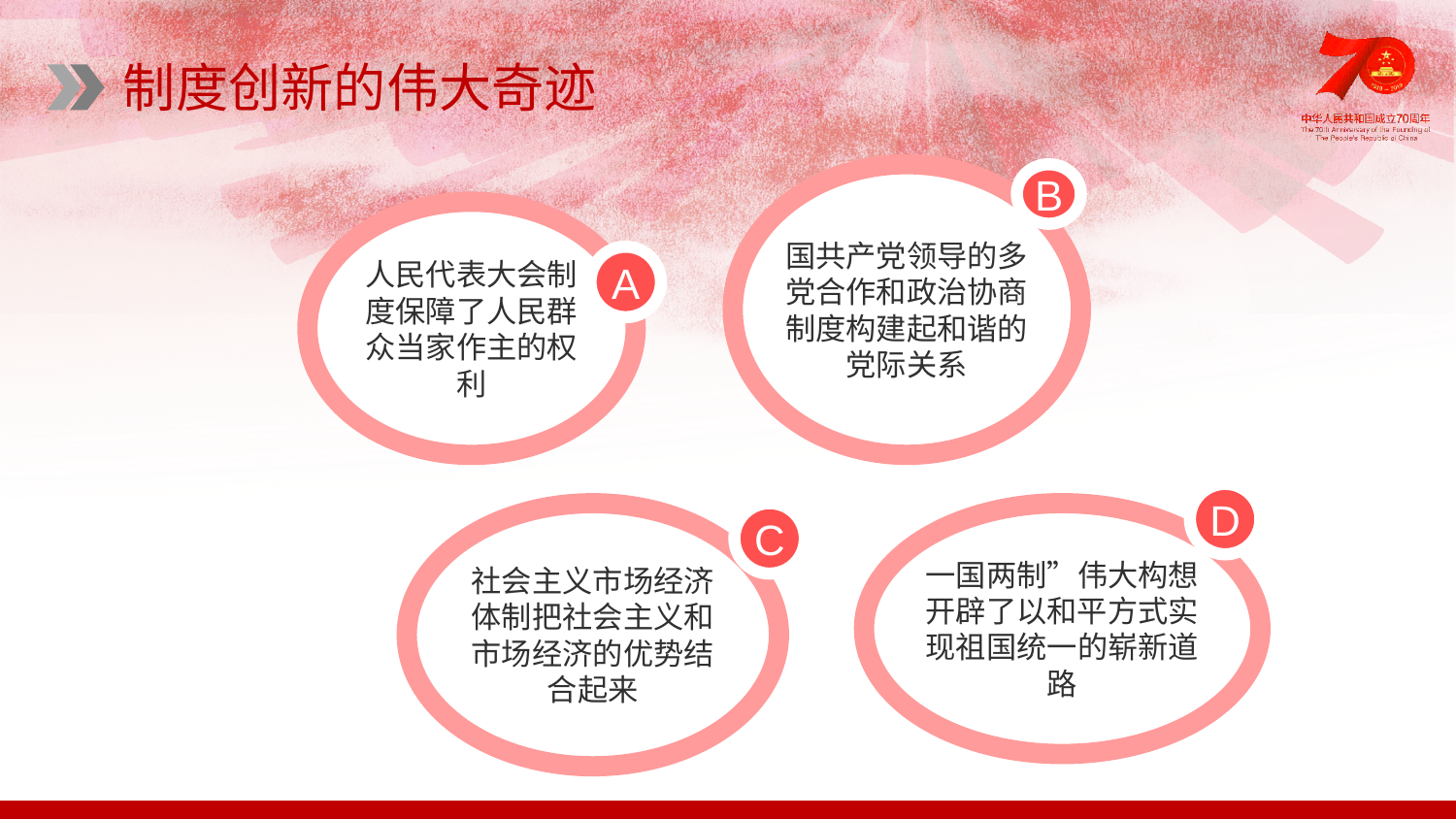

制度创新的伟大奇迹

国共产党领导的多党合作和政治协商制度构建起和谐的党际关系
B
人民代表大会制度保障了人民群众当家作主的权利
A
D
社会主义市场经济体制把社会主义和市场经济的优势结合起来
一国两制”伟大构想开辟了以和平方式实现祖国统一的崭新道路
C